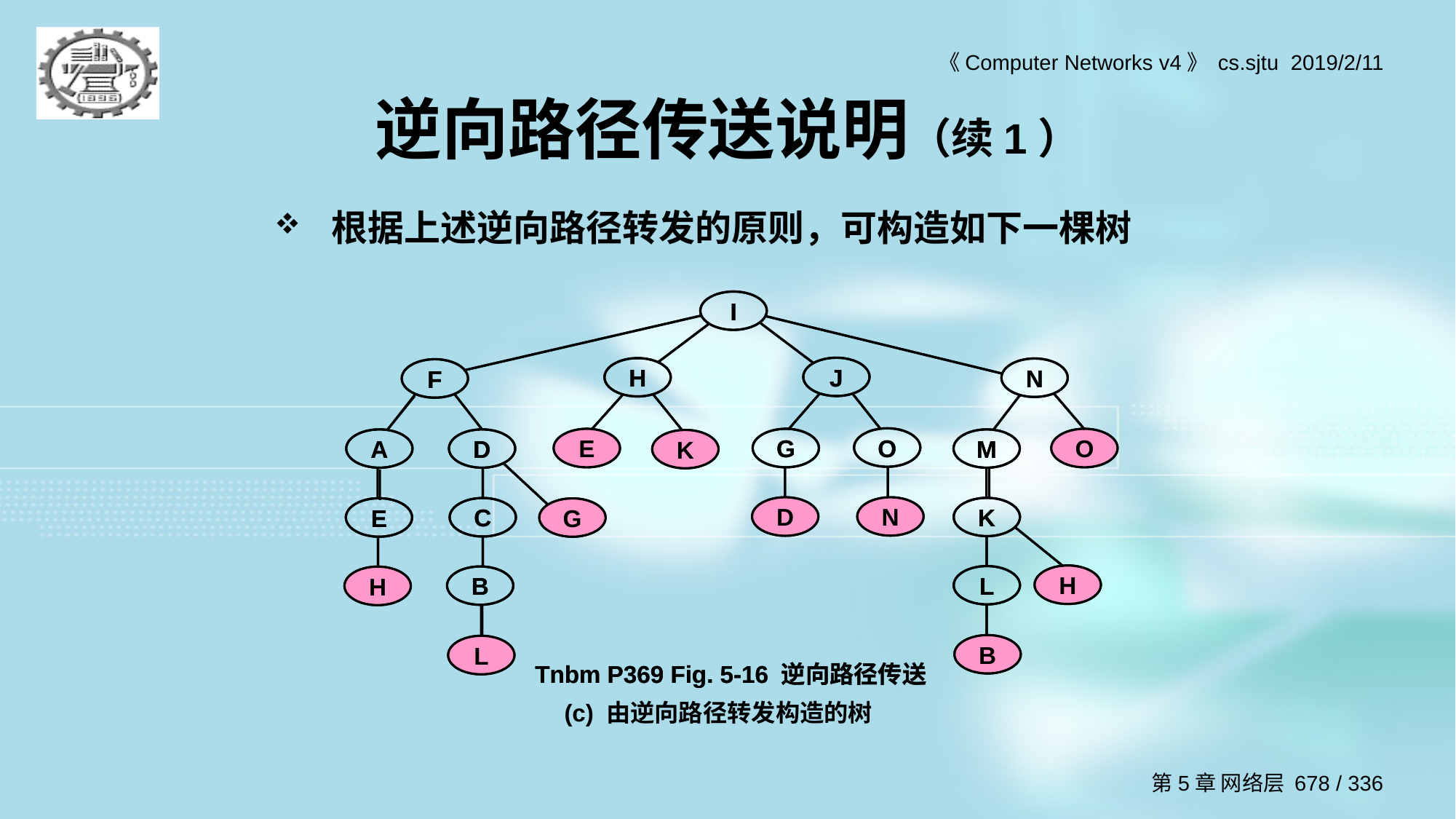

# 逆向路径传送说明（续1）
根据上述逆向路径转发的原则，可构造如下一棵树
I

J
H
N
F

O
E
G
O
A
D
M
K

D
N
K
C
E
G

H
L
B
H

B
L
Tnbm P369 Fig. 5-16 逆向路径传送
I

J
H
N
F

O
E
G
O
A
D
M
K

D
N
K
C
E
G

H
L
B
H

B
L
Tnbm P369 Fig. 5-16 逆向路径传送
(c) 由逆向路径转发构造的树